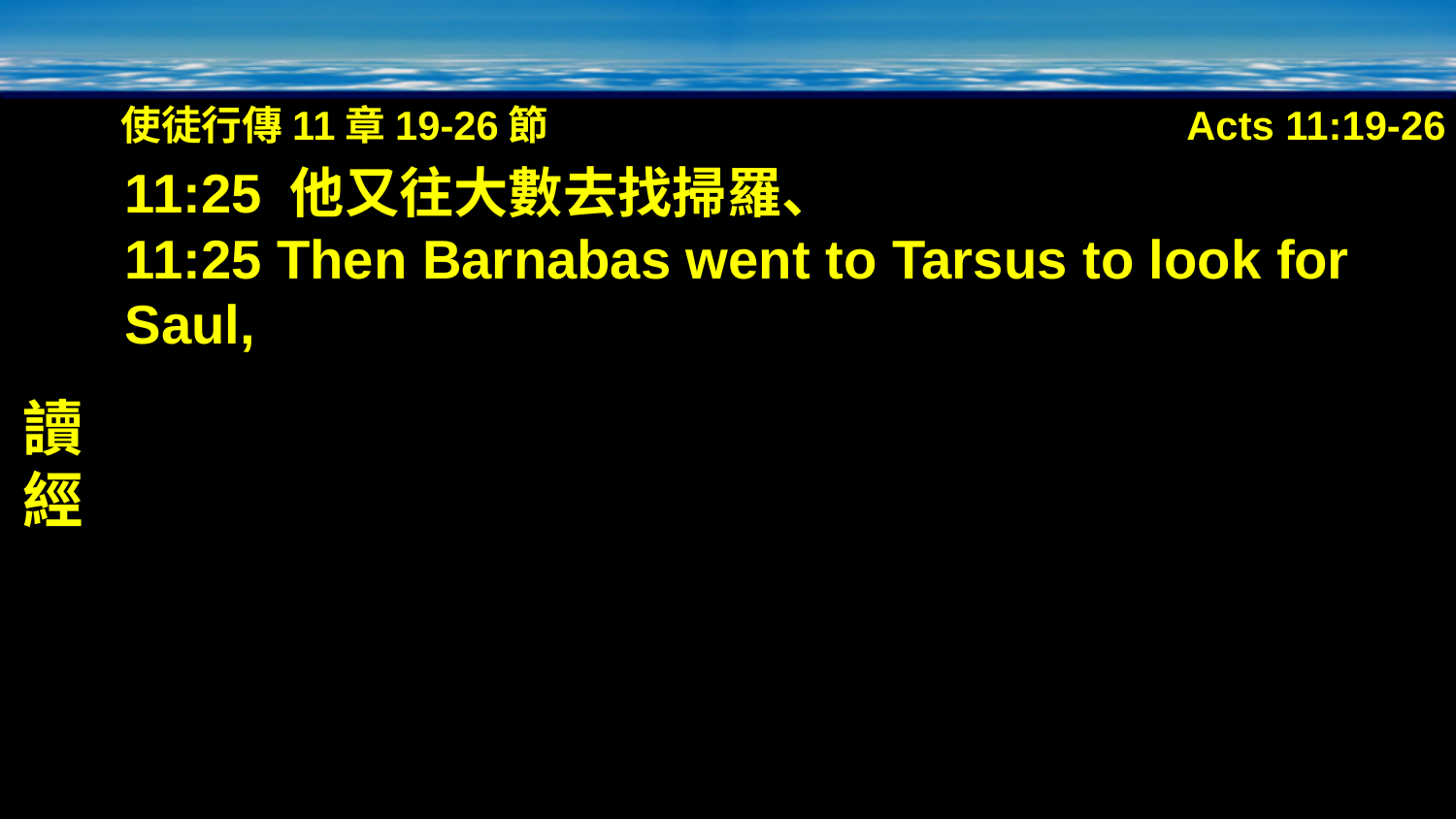

使徒行傳11章19-26節
Acts 11:19-26
讀經
11:25 他又往大數去找掃羅、
11:25 Then Barnabas went to Tarsus to look for Saul,